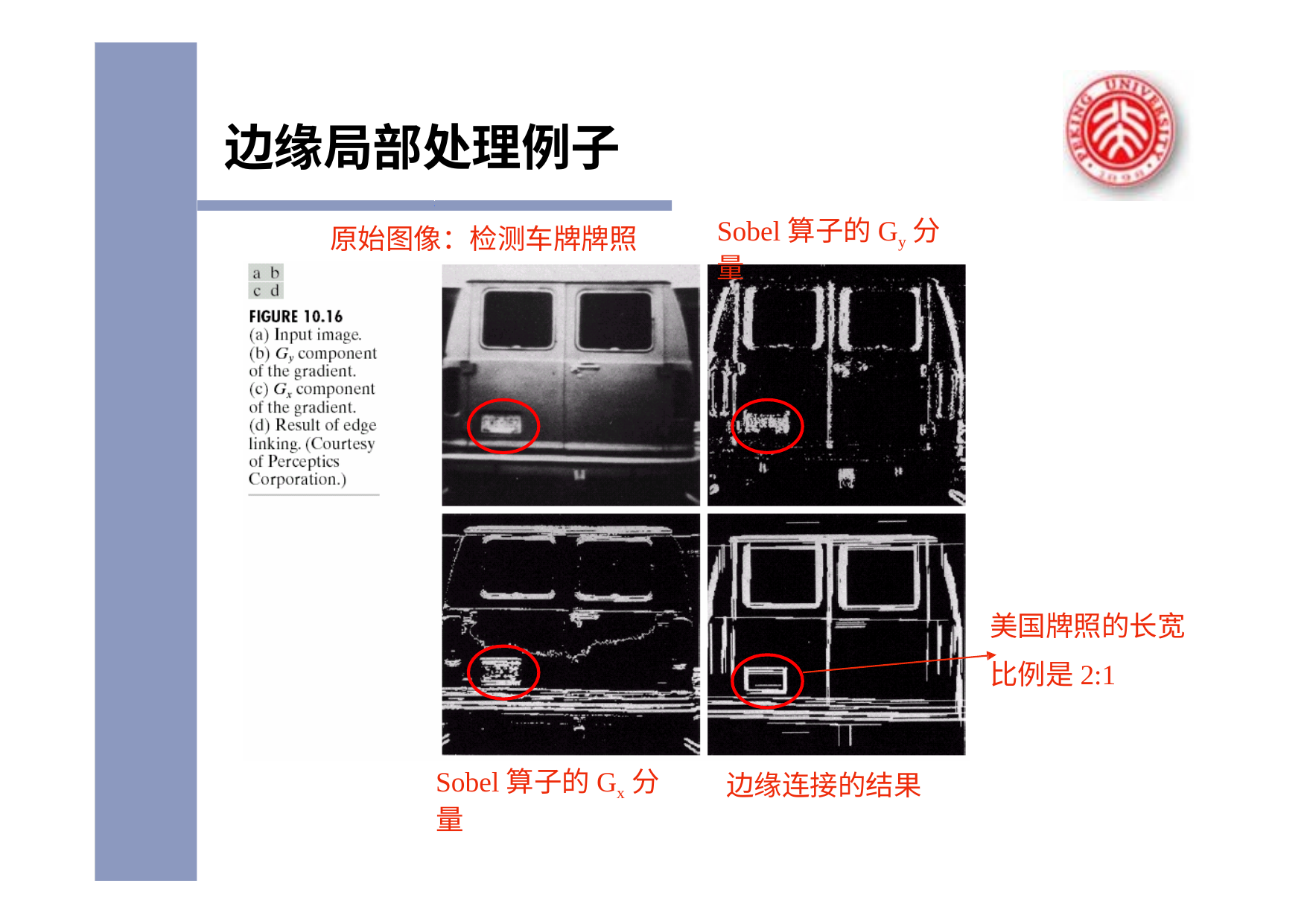

# 边缘局部处理例子

Sobel算子的Gy分量
原始图像：检测车牌牌照

美国牌照的长宽 比例是2:1

边缘连接的结果

Sobel算子的Gx分量